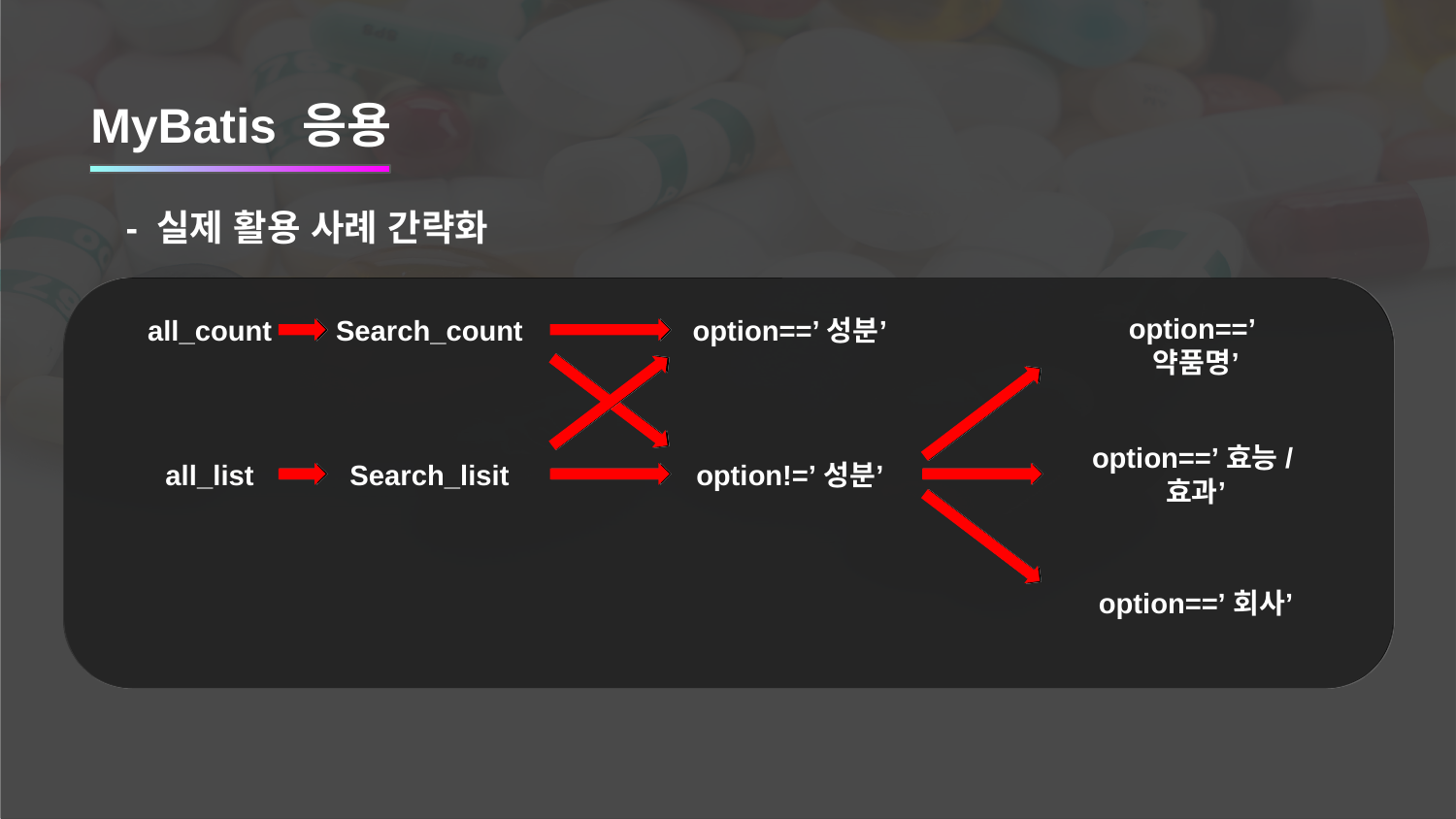

MyBatis 응용

- 실제 활용 사례 간략화
all_count
Search_count
option==’성분’
option==’약품명’

Search_lisit
all_list
option!=’성분’
option==’효능/효과’

option==’회사’